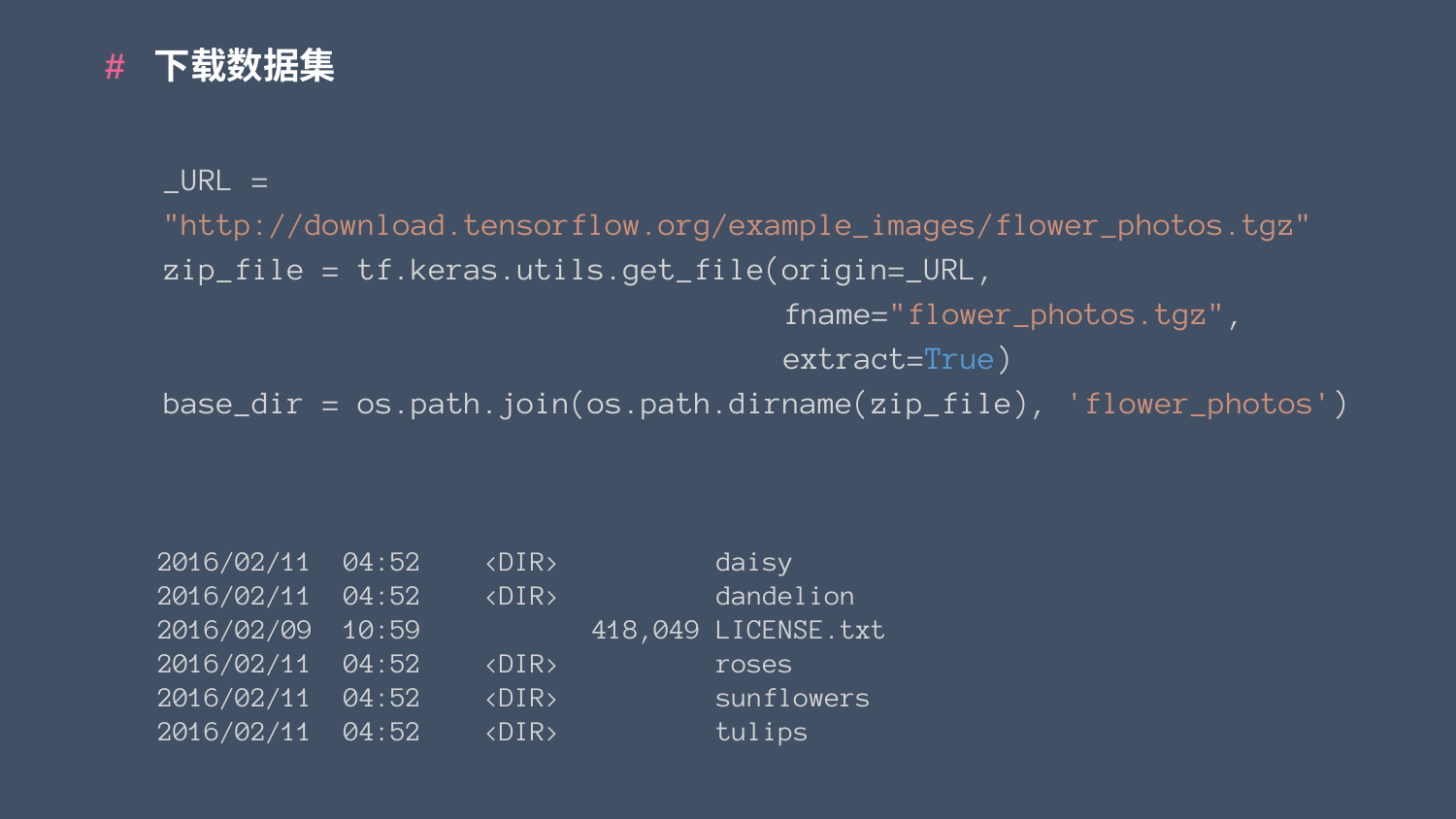

#  下载数据集
_URL = "http://download.tensorflow.org/example_images/flower_photos.tgz"
zip_file = tf.keras.utils.get_file(origin=_URL,
                                   fname="flower_photos.tgz",
                                   extract=True)
base_dir = os.path.join(os.path.dirname(zip_file), 'flower_photos')

2016/02/11  04:52    <DIR>          daisy
2016/02/11  04:52    <DIR>          dandelion
2016/02/09  10:59           418,049 LICENSE.txt
2016/02/11  04:52    <DIR>          roses
2016/02/11  04:52    <DIR>          sunflowers
2016/02/11  04:52    <DIR>          tulips